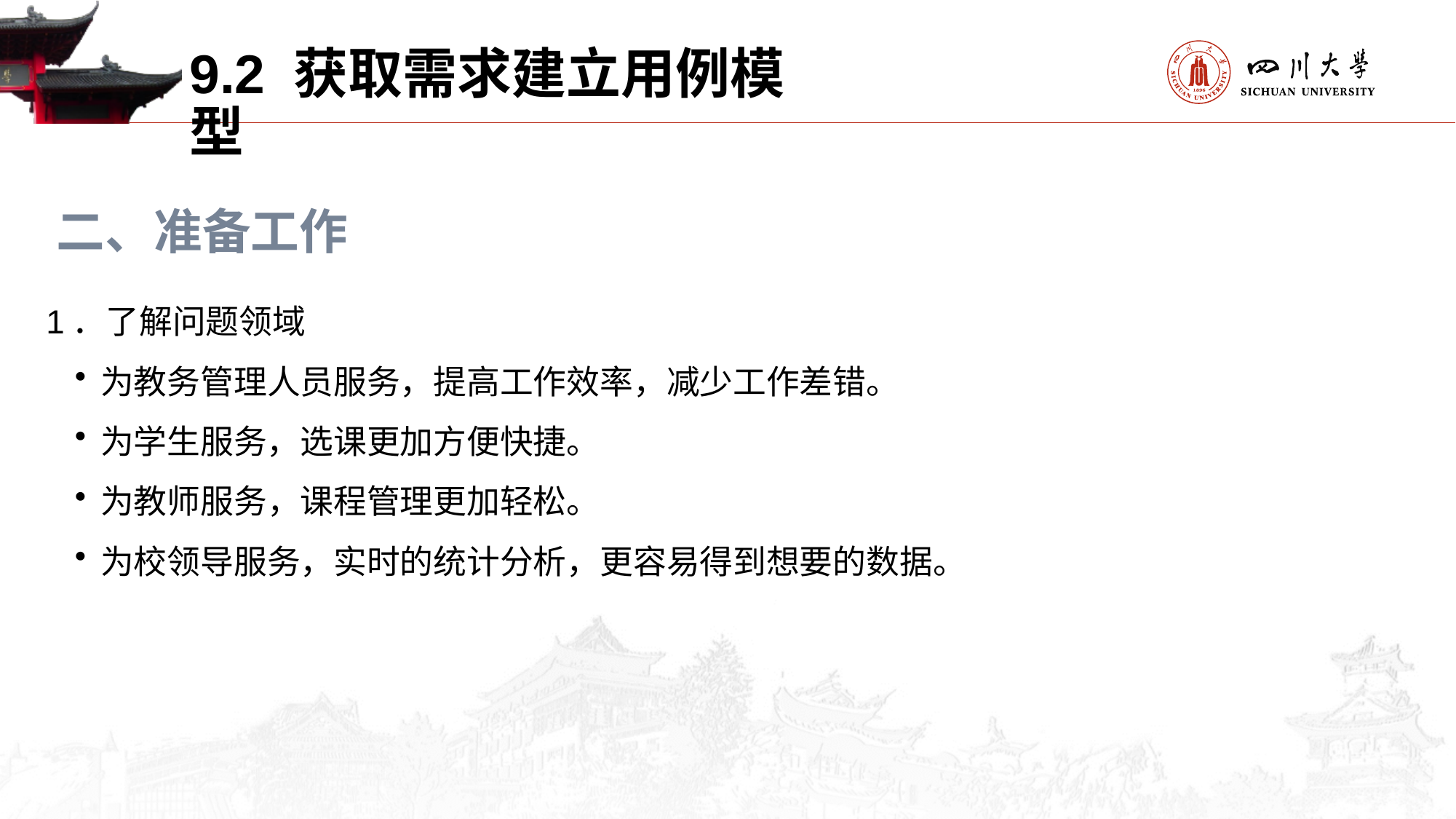

9.2 获取需求建立用例模型

二、准备工作
1．了解问题领域
为教务管理人员服务，提高工作效率，减少工作差错。
为学生服务，选课更加方便快捷。
为教师服务，课程管理更加轻松。
为校领导服务，实时的统计分析，更容易得到想要的数据。